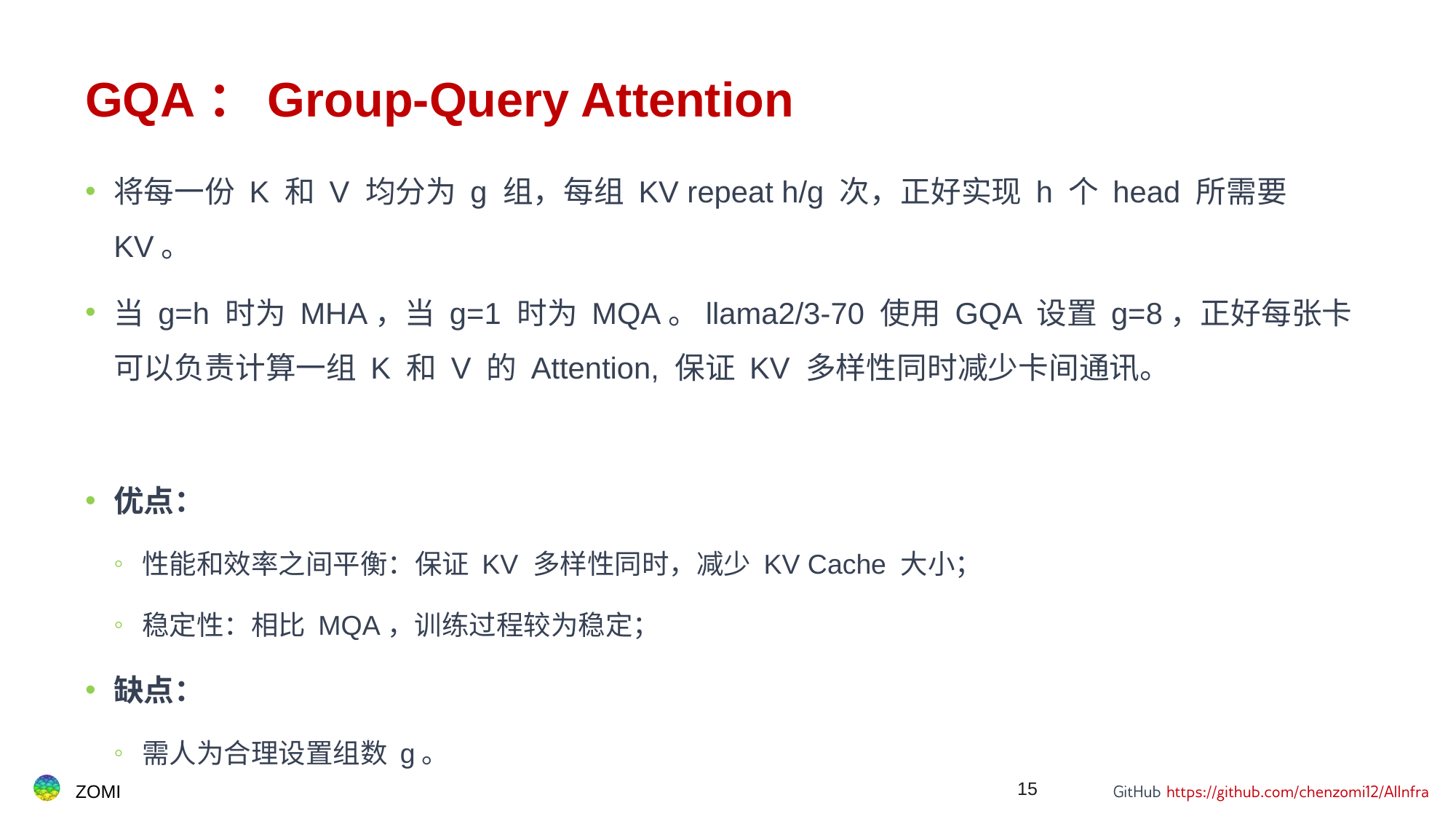

# GQA：Group-Query Attention
将每一份 K 和 V 均分为 g 组，每组 KV repeat h/g 次，正好实现 h 个 head 所需要 KV。
当 g=h 时为 MHA，当 g=1 时为 MQA。llama2/3-70 使用 GQA 设置 g=8，正好每张卡可以负责计算一组 K 和 V 的 Attention, 保证 KV 多样性同时减少卡间通讯。

优点：
性能和效率之间平衡：保证 KV 多样性同时，减少 KV Cache 大小；
稳定性：相比 MQA，训练过程较为稳定；
缺点：
需人为合理设置组数 g。